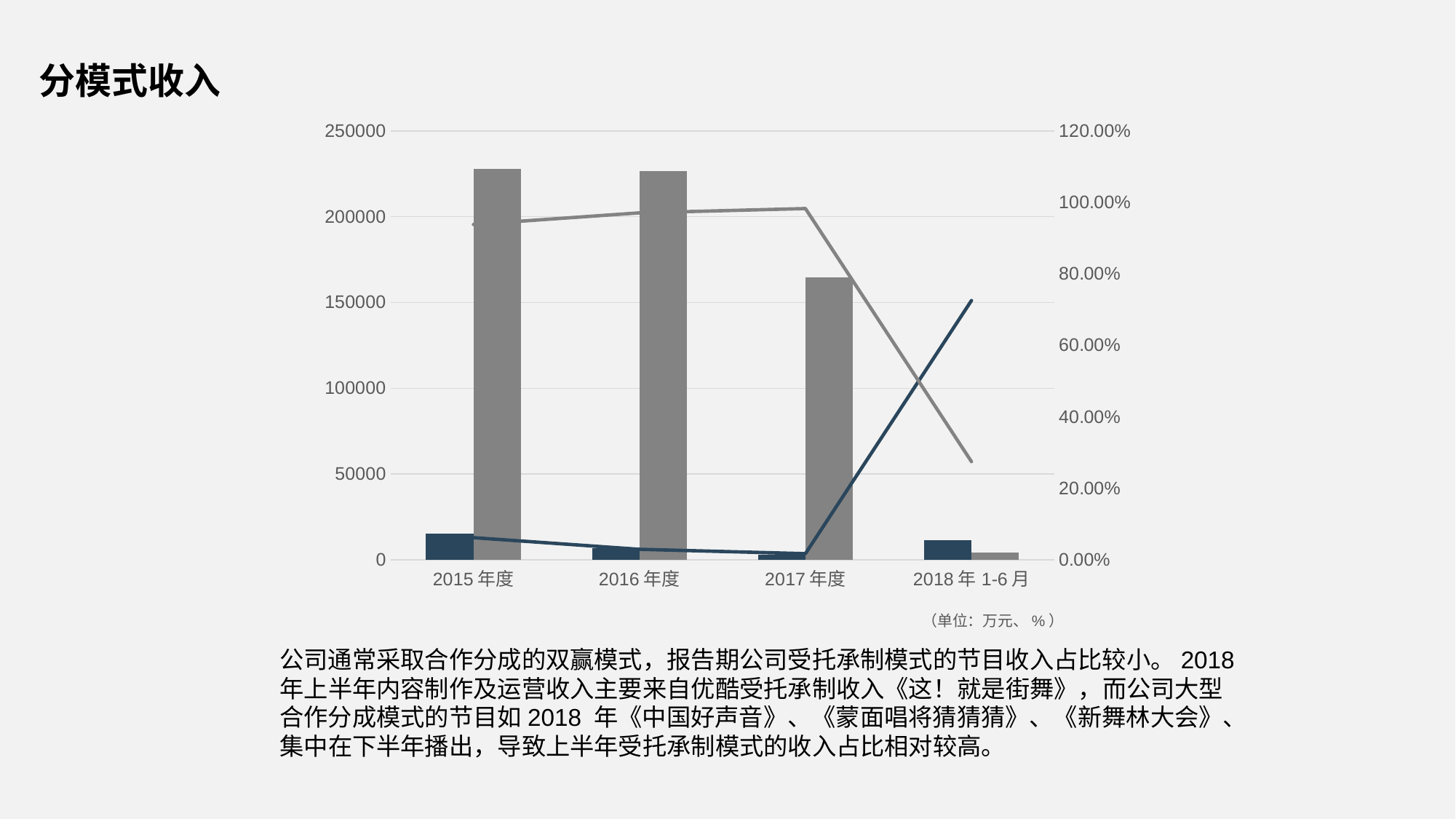

分模式收入

### Chart

| Category | 受托承制模式 | 合作分成模式 | 受托承制模式占比 | 合作分成占比 |
|---|---|---|---|---|
| 2015年度 | 15070.93 | 227941.26 | 0.062 | 0.938 |
| 2016年度 | 6866.15 | 226559.63 | 0.0294 | 0.9706 |
| 2017年度 | 2904.62 | 164820.6 | 0.0173 | 0.9827 |
| 2018年1-6月 | 11549.47 | 4337.99 | 0.7254 | 0.2746 |
（单位：万元、%）
公司通常采取合作分成的双赢模式，报告期公司受托承制模式的节目收入占比较小。2018 年上半年内容制作及运营收入主要来自优酷受托承制收入《这！就是街舞》，而公司大型合作分成模式的节目如2018 年《中国好声音》、《蒙面唱将猜猜猜》、《新舞林大会》、集中在下半年播出，导致上半年受托承制模式的收入占比相对较高。